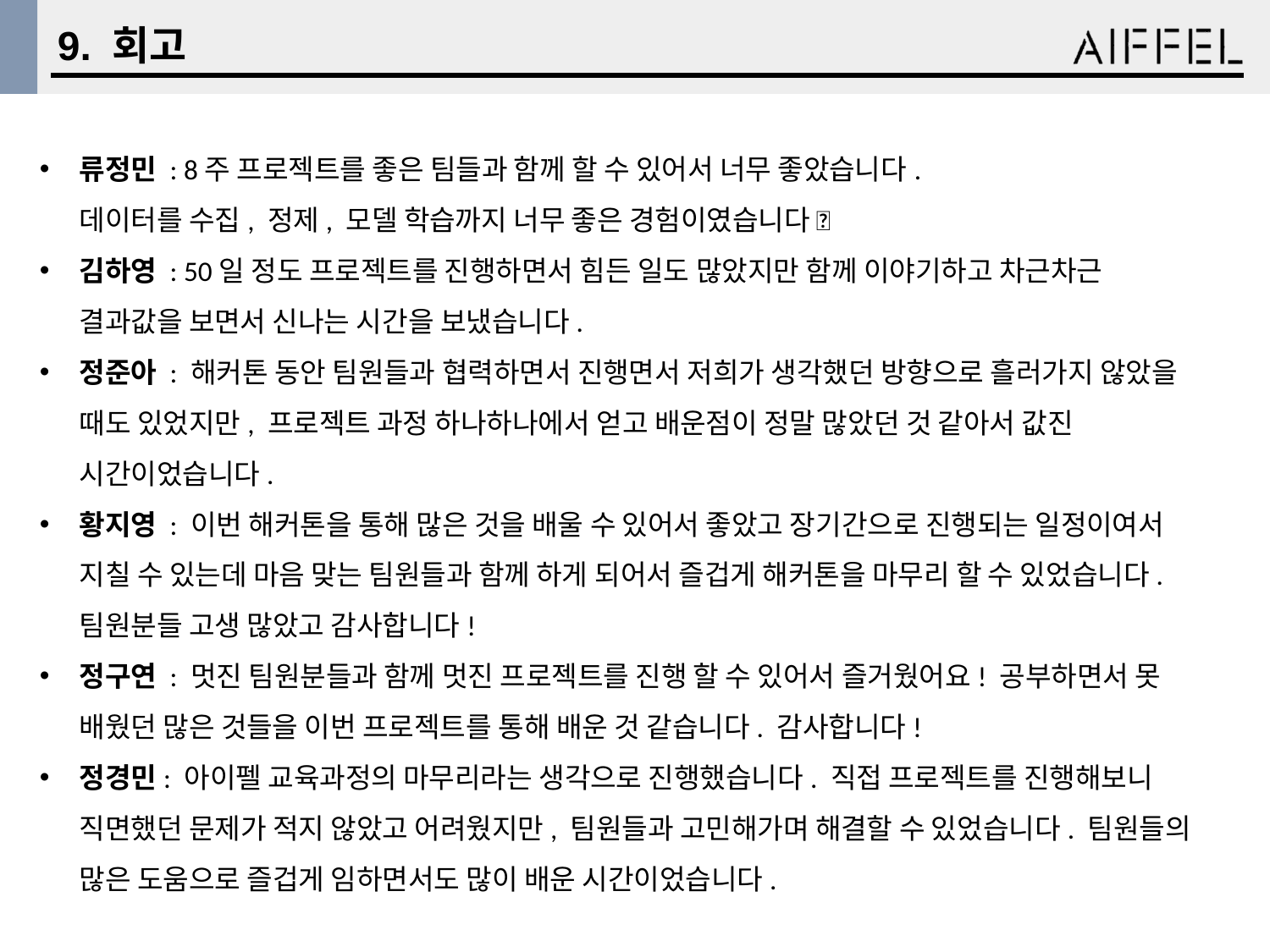

9. 회고

류정민 : 8주 프로젝트를 좋은 팀들과 함께 할 수 있어서 너무 좋았습니다.
데이터를 수집, 정제, 모델 학습까지 너무 좋은 경험이였습니다 ☺
김하영 : 50일 정도 프로젝트를 진행하면서 힘든 일도 많았지만 함께 이야기하고 차근차근 결과값을 보면서 신나는 시간을 보냈습니다.
정준아 : 해커톤 동안 팀원들과 협력하면서 진행면서 저희가 생각했던 방향으로 흘러가지 않았을 때도 있었지만, 프로젝트 과정 하나하나에서 얻고 배운점이 정말 많았던 것 같아서 값진 시간이었습니다.
황지영 : 이번 해커톤을 통해 많은 것을 배울 수 있어서 좋았고 장기간으로 진행되는 일정이여서 지칠 수 있는데 마음 맞는 팀원들과 함께 하게 되어서 즐겁게 해커톤을 마무리 할 수 있었습니다. 팀원분들 고생 많았고 감사합니다!
정구연 : 멋진 팀원분들과 함께 멋진 프로젝트를 진행 할 수 있어서 즐거웠어요! 공부하면서 못 배웠던 많은 것들을 이번 프로젝트를 통해 배운 것 같습니다. 감사합니다!
정경민: 아이펠 교육과정의 마무리라는 생각으로 진행했습니다. 직접 프로젝트를 진행해보니 직면했던 문제가 적지 않았고 어려웠지만, 팀원들과 고민해가며 해결할 수 있었습니다. 팀원들의 많은 도움으로 즐겁게 임하면서도 많이 배운 시간이었습니다.